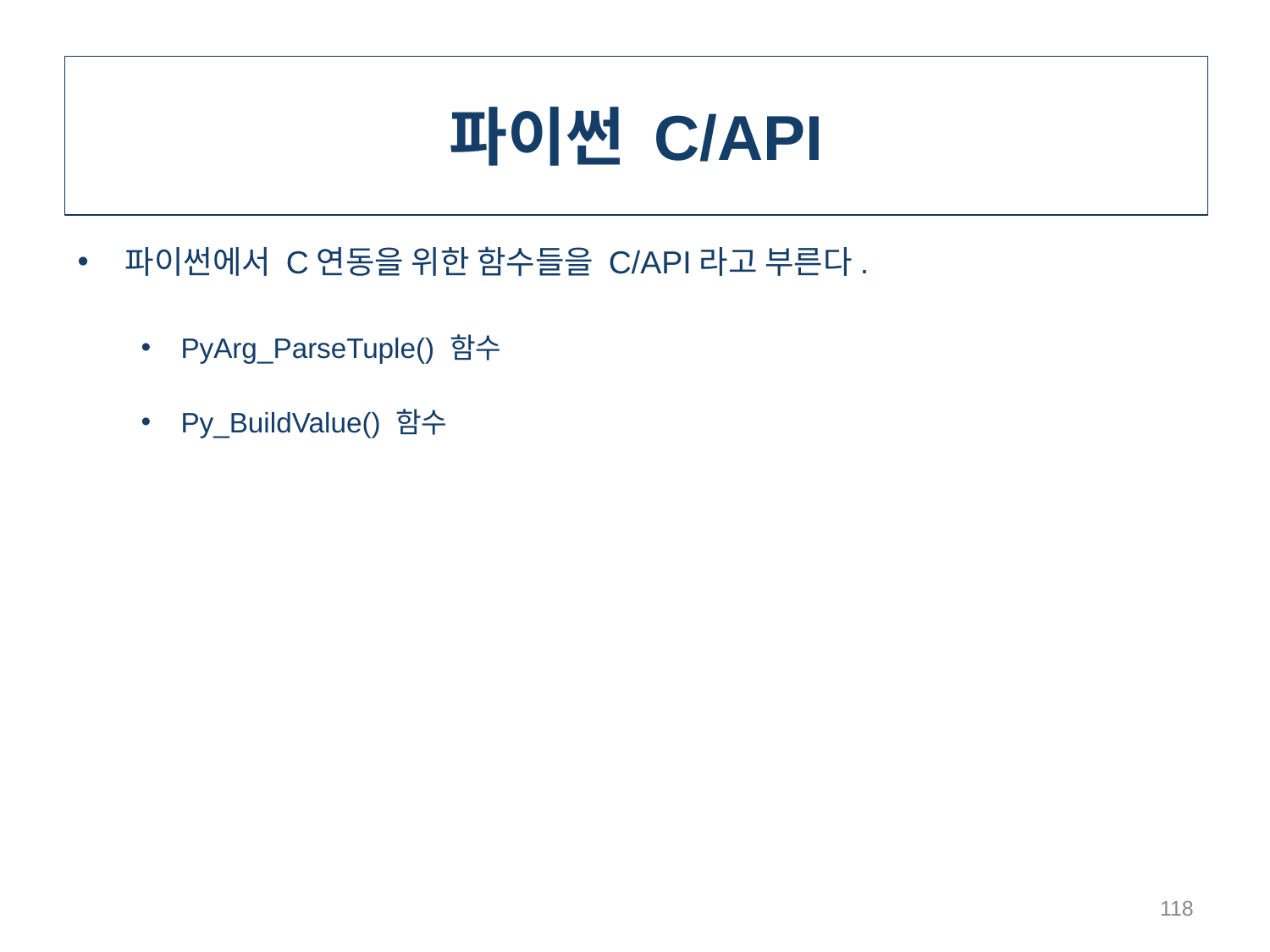

# 파이썬 C/API
파이썬에서 C연동을 위한 함수들을 C/API라고 부른다.

PyArg_ParseTuple() 함수

Py_BuildValue() 함수

118